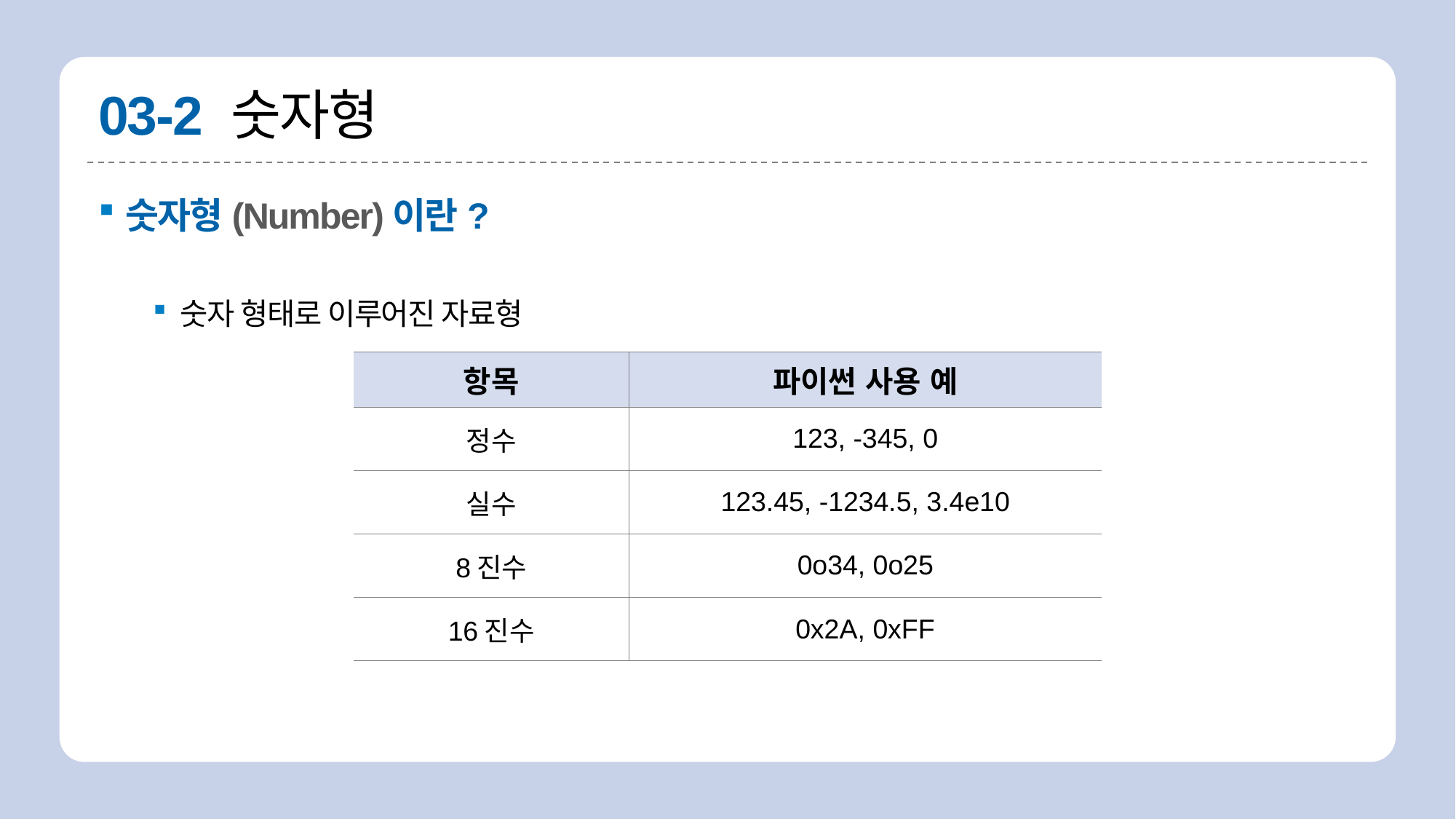

# 03-2 숫자형
숫자형(Number)이란?

숫자 형태로 이루어진 자료형

| 항목 | 파이썬 사용 예 |
| --- | --- |
| 정수 | 123, -345, 0 |
| 실수 | 123.45, -1234.5, 3.4e10 |
| 8진수 | 0o34, 0o25 |
| 16진수 | 0x2A, 0xFF |